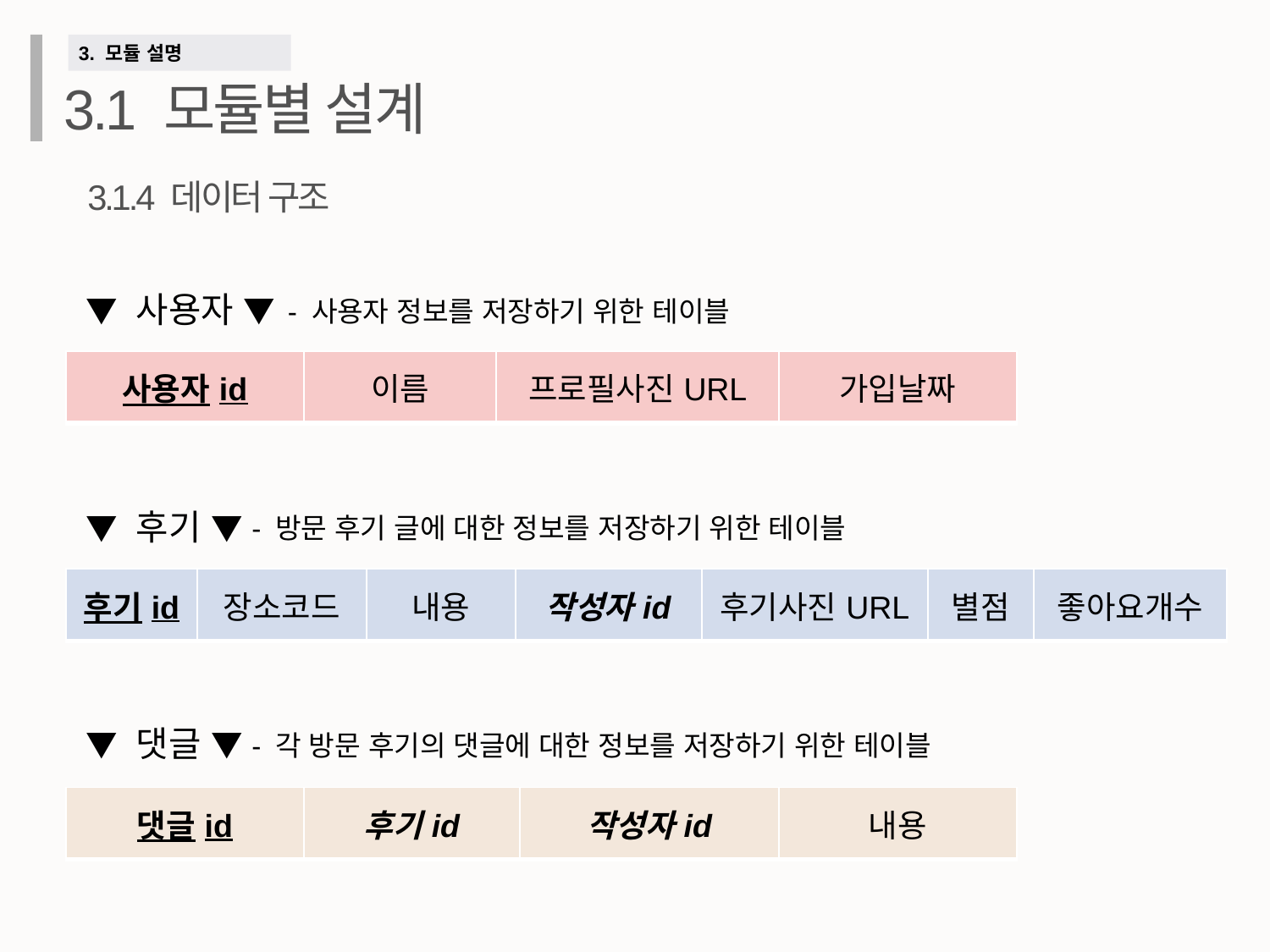

3. 모듈 설명

3.1 모듈별 설계
3.1.4 데이터 구조
▼ 사용자 ▼
- 사용자 정보를 저장하기 위한 테이블
| 사용자id | 이름 | 프로필사진URL | 가입날짜 |
| --- | --- | --- | --- |
▼ 후기 ▼
- 방문 후기 글에 대한 정보를 저장하기 위한 테이블
| 후기id | 장소코드 | 내용 | 작성자id | 후기사진URL | 별점 | 좋아요개수 |
| --- | --- | --- | --- | --- | --- | --- |
▼ 댓글 ▼
- 각 방문 후기의 댓글에 대한 정보를 저장하기 위한 테이블
| 댓글id | 후기id | 작성자id | 내용 |
| --- | --- | --- | --- |